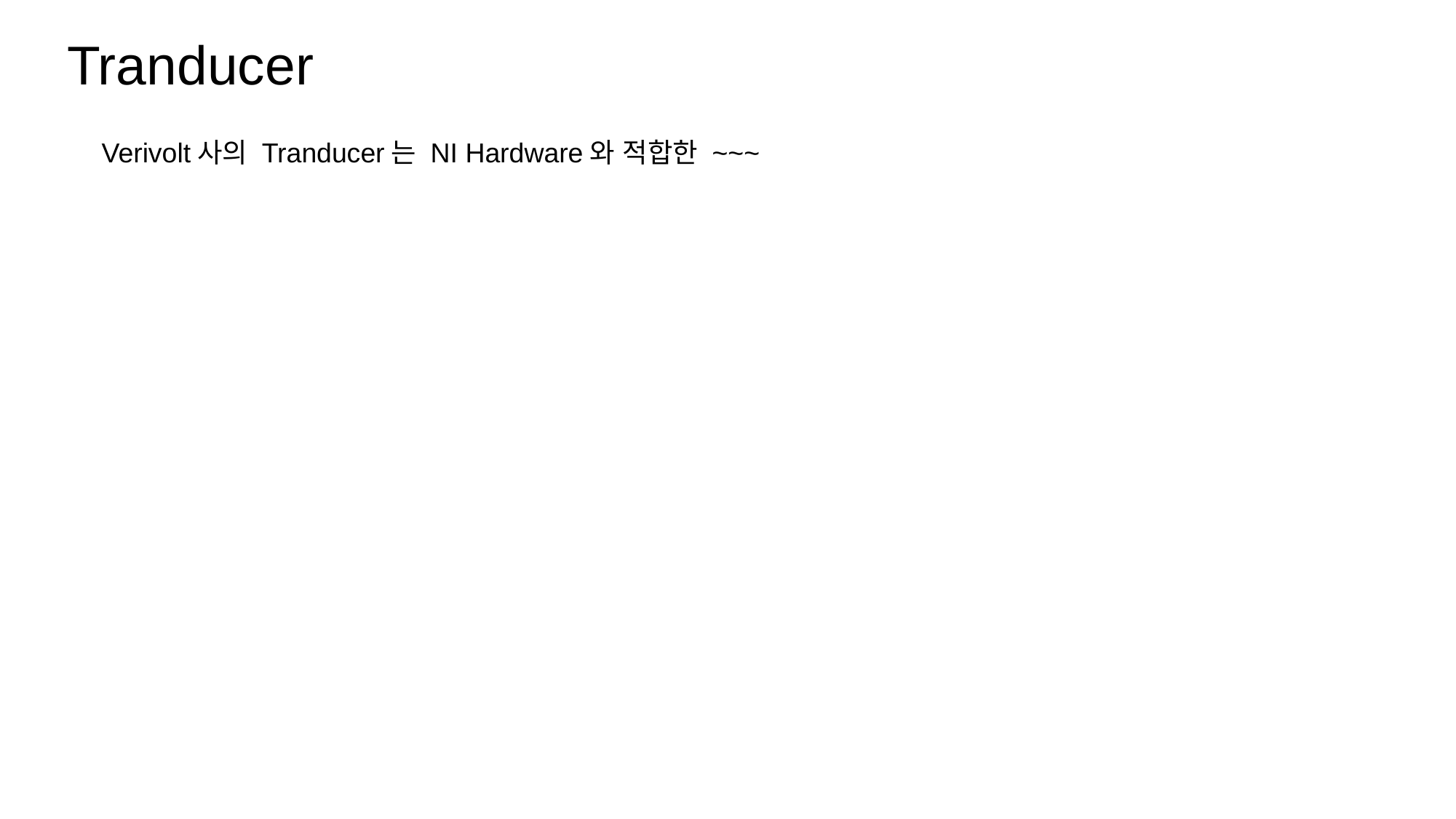

Tranducer
Verivolt사의 Tranducer는 NI Hardware와 적합한 ~~~
ODA Programmable Power Supply는 전통적인 Linear방식의 Power Supply에 이어
SMPS(Switching Mode Power Supply) 또한 성능적 신뢰를 기반으로 엔지니어들의 호평을 받고 있습니다.

전자로드( Electronic Load )는 고성능, 고효율의 프로그래머블 전자로드로써 SCPI ( Standard Commands for Programmable Instruments ) 프로토콜에 준하는 RS-232C, RS-485, USB통신이 가능하며, 사용용도에 따라 보급형과 고급형으로 제공합니다.

포엔스는 ODA와의 협력관계를 통해 국내 파워 써플라이 시장의 독보적 성장을 보인 ODA Power Supply
에 대한 다음과 같은 고객 benefit을 제공합니다.